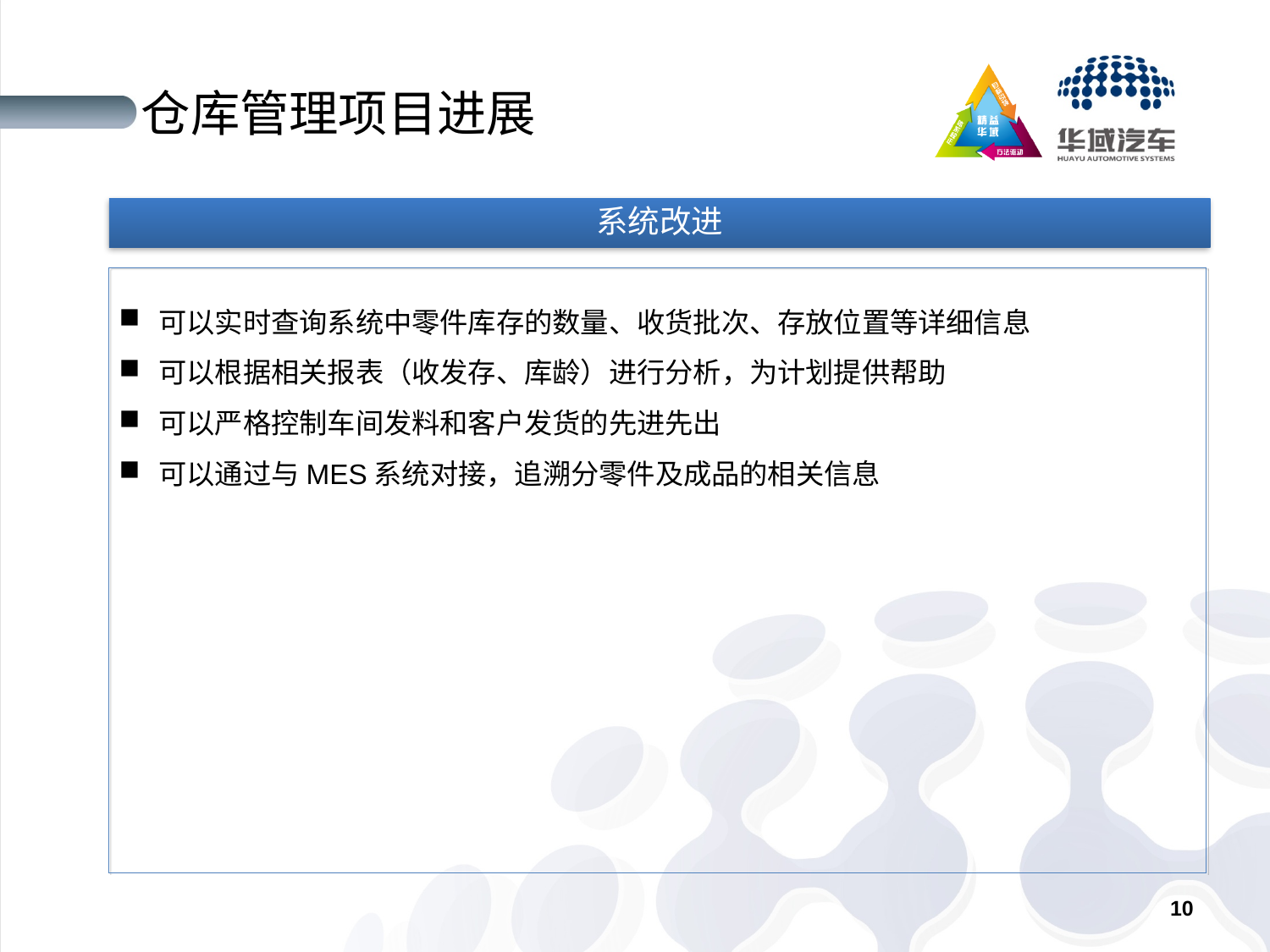

# 仓库管理项目进展
系统改进

可以实时查询系统中零件库存的数量、收货批次、存放位置等详细信息
可以根据相关报表（收发存、库龄）进行分析，为计划提供帮助
可以严格控制车间发料和客户发货的先进先出
可以通过与MES系统对接，追溯分零件及成品的相关信息
10